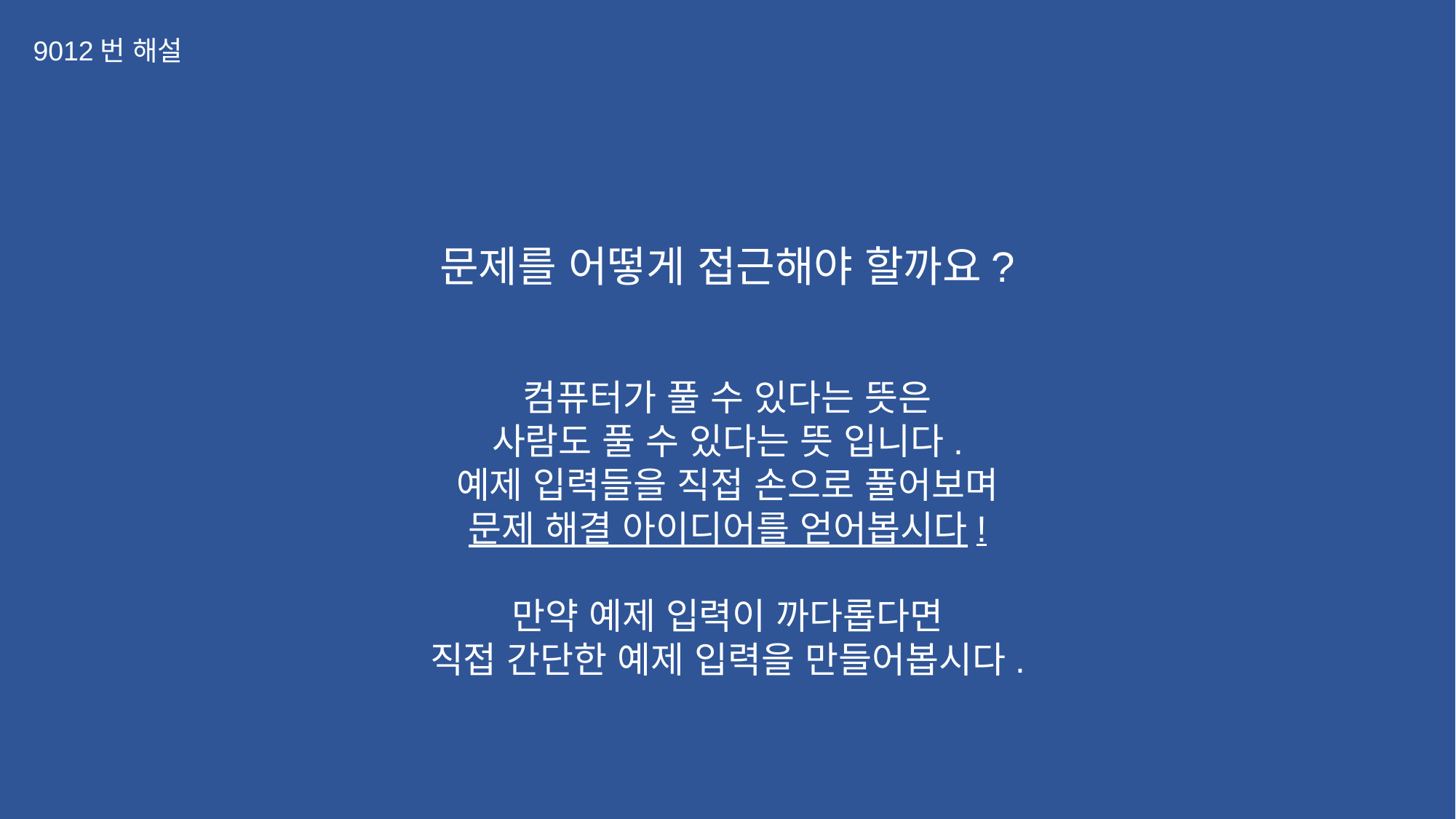

9012번 해설
문제를 어떻게 접근해야 할까요?
컴퓨터가 풀 수 있다는 뜻은
사람도 풀 수 있다는 뜻 입니다.
예제 입력들을 직접 손으로 풀어보며
문제 해결 아이디어를 얻어봅시다!

만약 예제 입력이 까다롭다면
직접 간단한 예제 입력을 만들어봅시다.